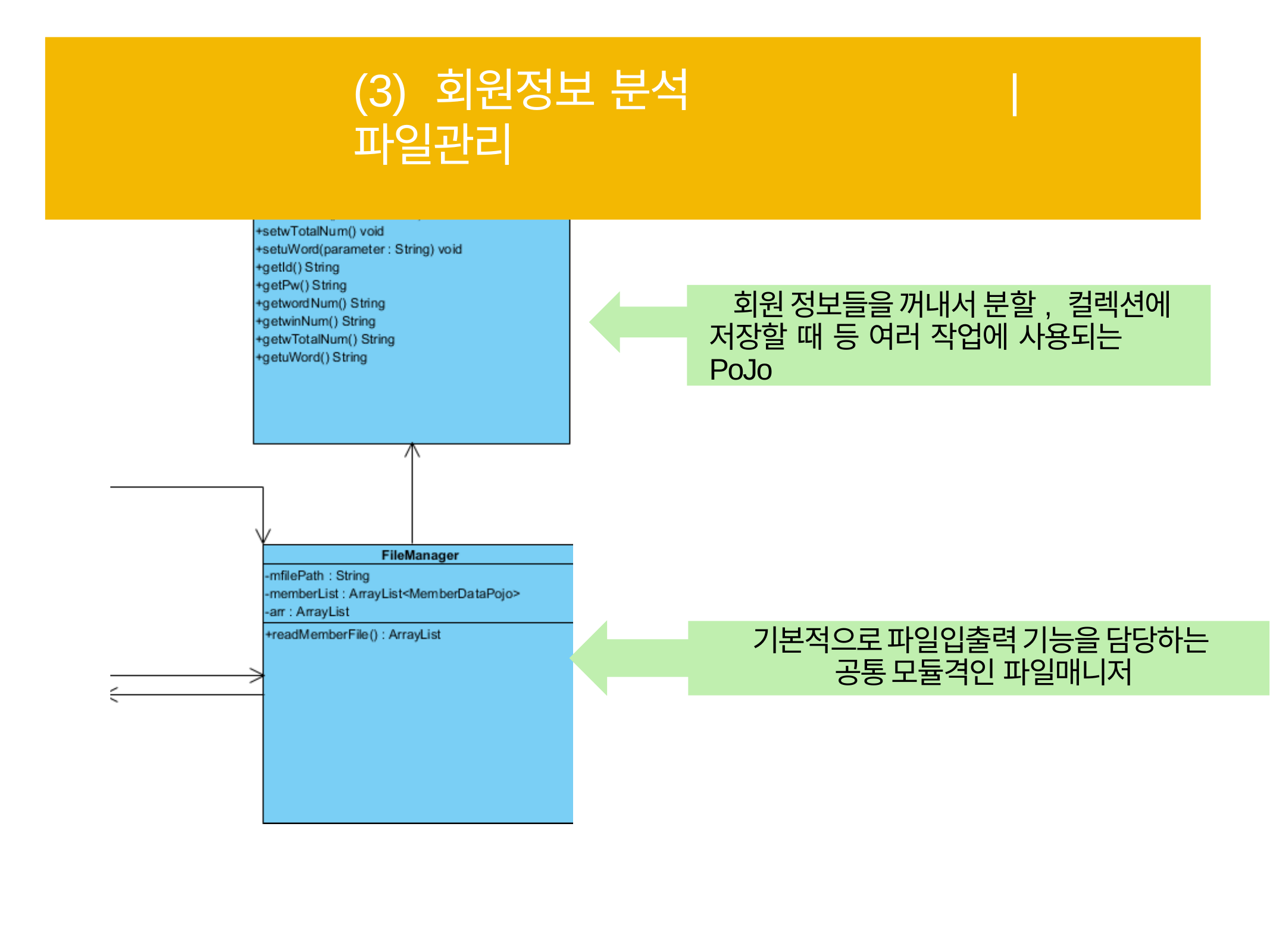

# (3) 회원정보 분석	| 파일관리

회원 정보들을 꺼내서 분할, 컬렉션에  저장할 때 등 여러 작업에 사용되는 PoJo

기본적으로 파일입출력 기능을 담당하는  공통 모듈격인 파일매니저